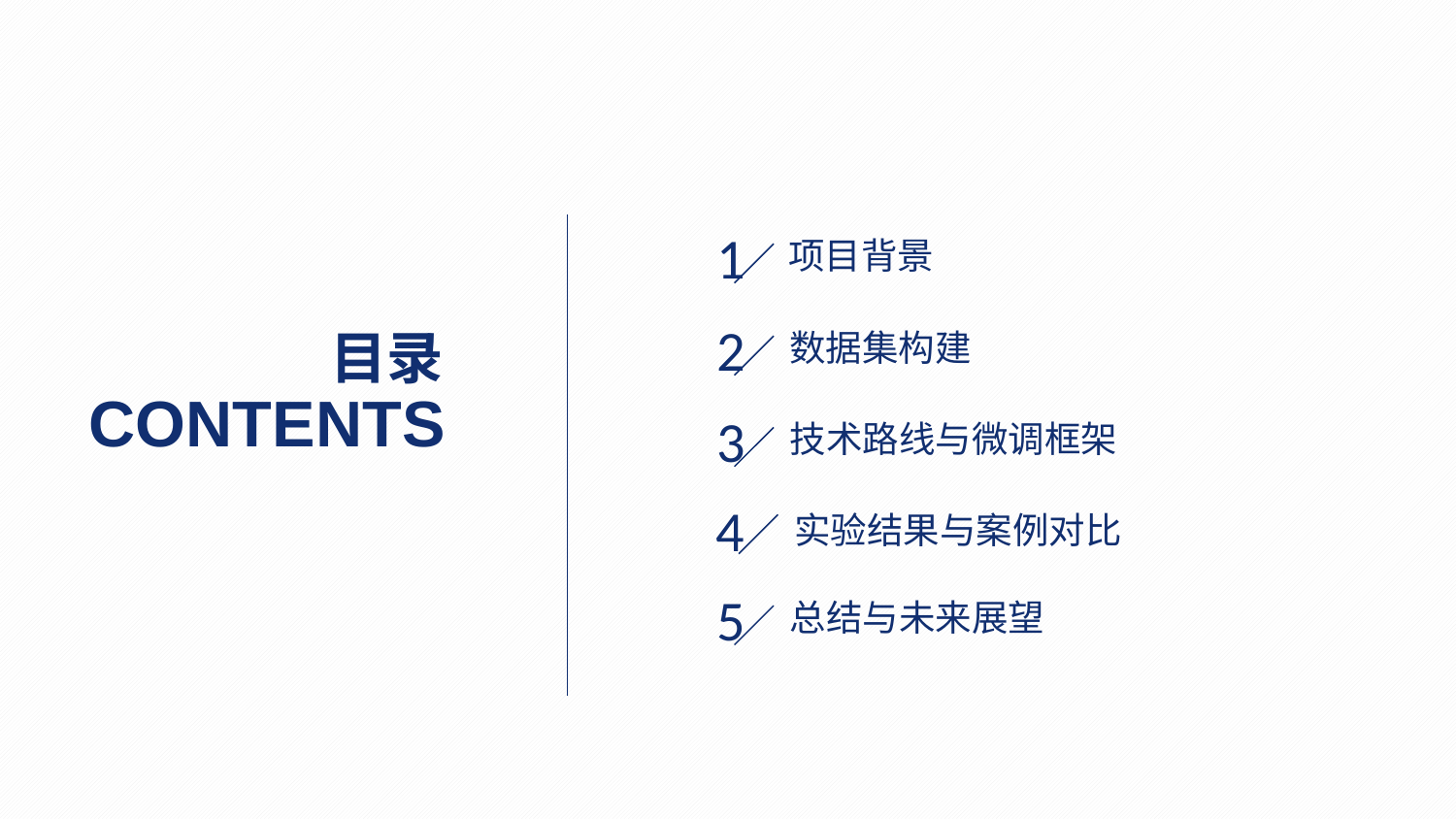

1
项目背景
2
目录
数据集构建
CONTENTS
3
技术路线与微调框架
4
实验结果与案例对比
5
总结与未来展望